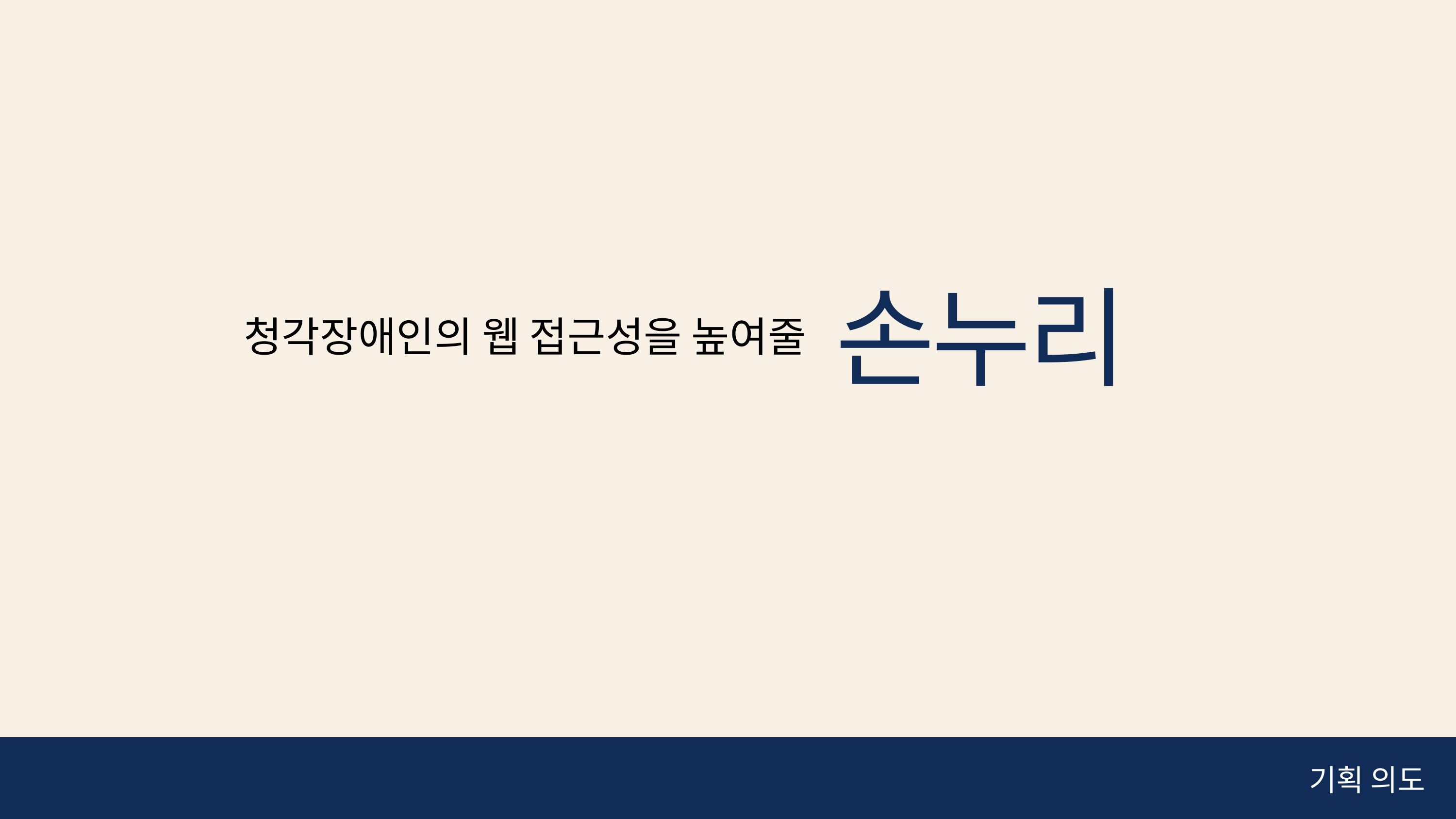

손누리
청각장애인의 웹 접근성을 높여줄

기획 의도